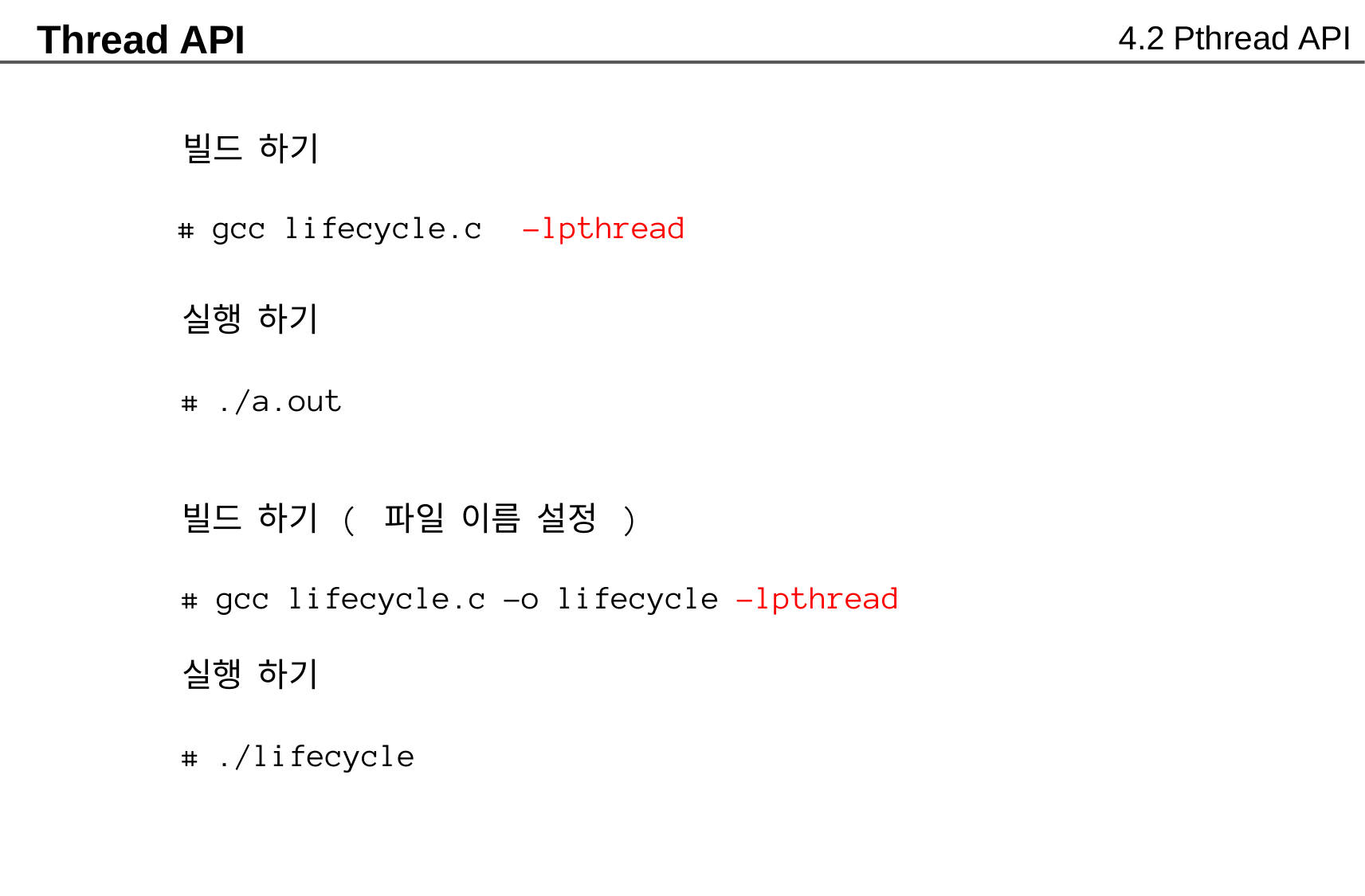

Thread API

	빌드  하기
4.2 Pthread API

#  gcc  lifecycle.c
-lpthread
실행  하기

#  ./a.out

빌드  하기  (  파일  이름  설정  )

#  gcc  lifecycle.c  -o  lifecycle  -lpthread

실행  하기

#  ./lifecycle